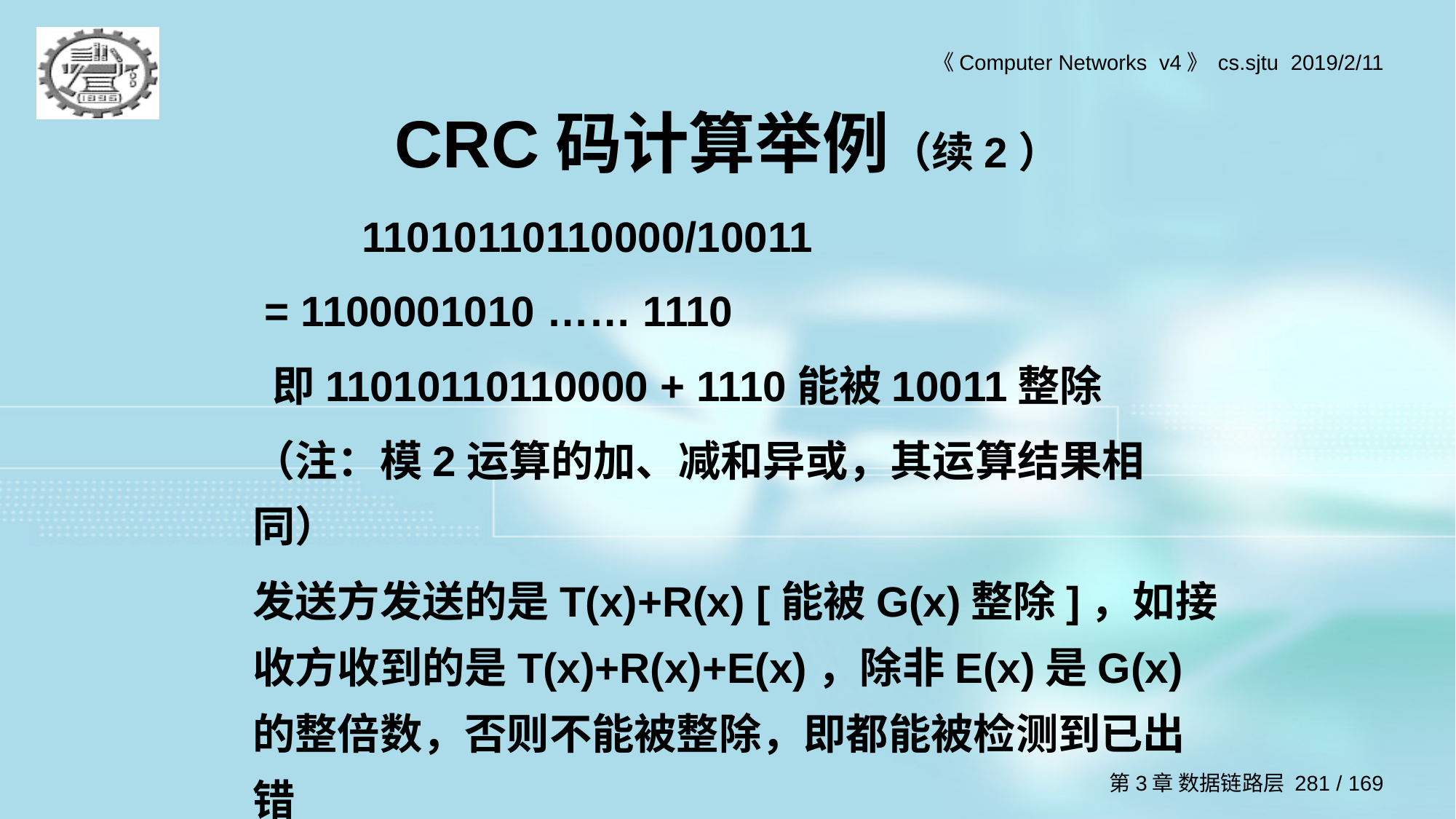

# CRC码计算举例（续2）
	11010110110000/10011
 = 1100001010 …… 1110
 即11010110110000 + 1110能被10011整除
（注：模2运算的加、减和异或，其运算结果相同）
发送方发送的是T(x)+R(x) [能被G(x)整除]，如接收方收到的是T(x)+R(x)+E(x)，除非E(x)是G(x)的整倍数，否则不能被整除，即都能被检测到已出错